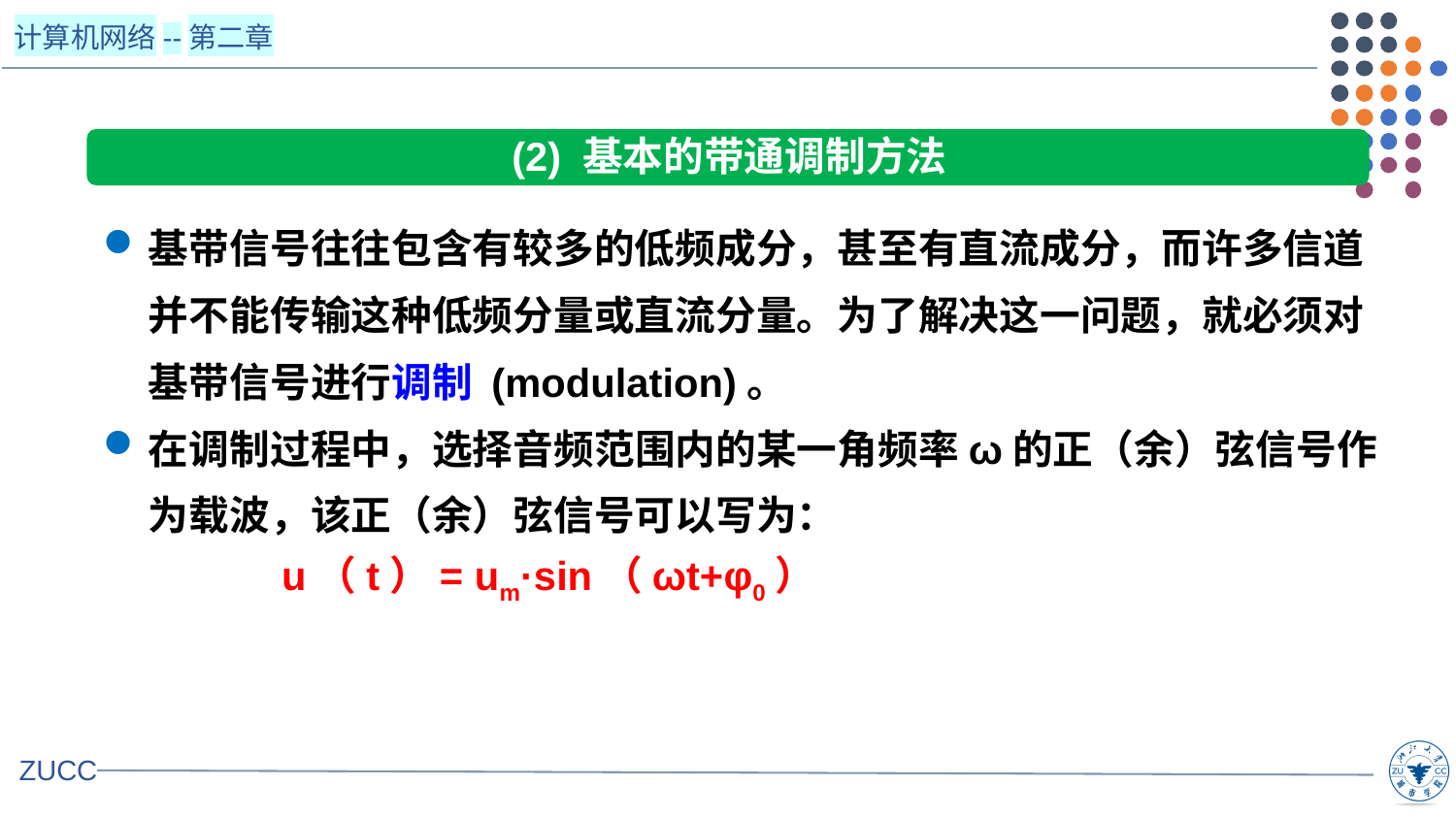

(2) 基本的带通调制方法

基带信号往往包含有较多的低频成分，甚至有直流成分，而许多信道并不能传输这种低频分量或直流分量。为了解决这一问题，就必须对基带信号进行调制 (modulation)。
在调制过程中，选择音频范围内的某一角频率ω的正（余）弦信号作为载波，该正（余）弦信号可以写为：
                u（t）= um·sin（ωt+φ0）